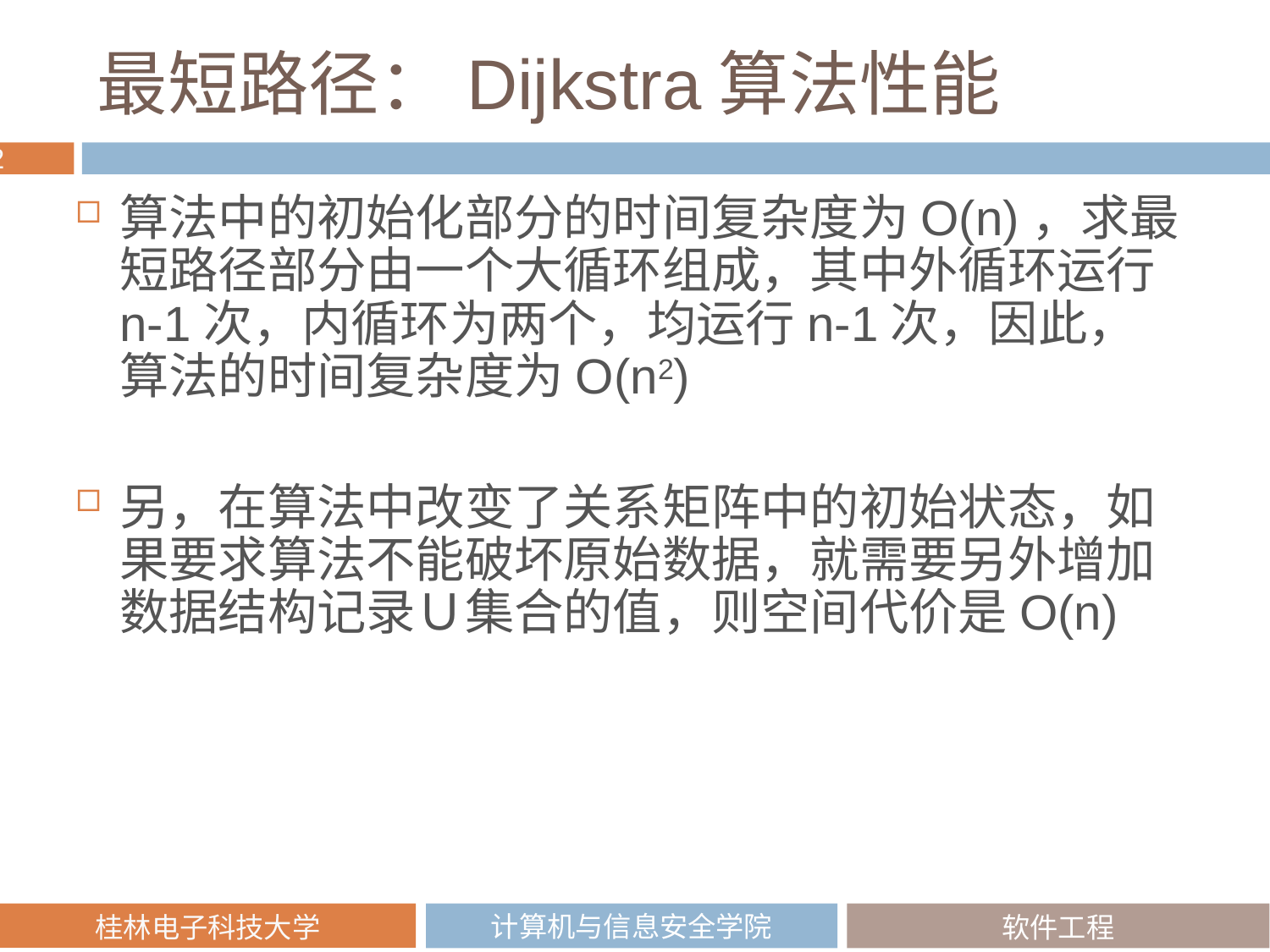

# 最短路径：Dijkstra算法性能
算法中的初始化部分的时间复杂度为O(n)，求最短路径部分由一个大循环组成，其中外循环运行n-1次，内循环为两个，均运行n-1次，因此，算法的时间复杂度为O(n2)

另，在算法中改变了关系矩阵中的初始状态，如果要求算法不能破坏原始数据，就需要另外增加数据结构记录Ｕ集合的值，则空间代价是O(n)